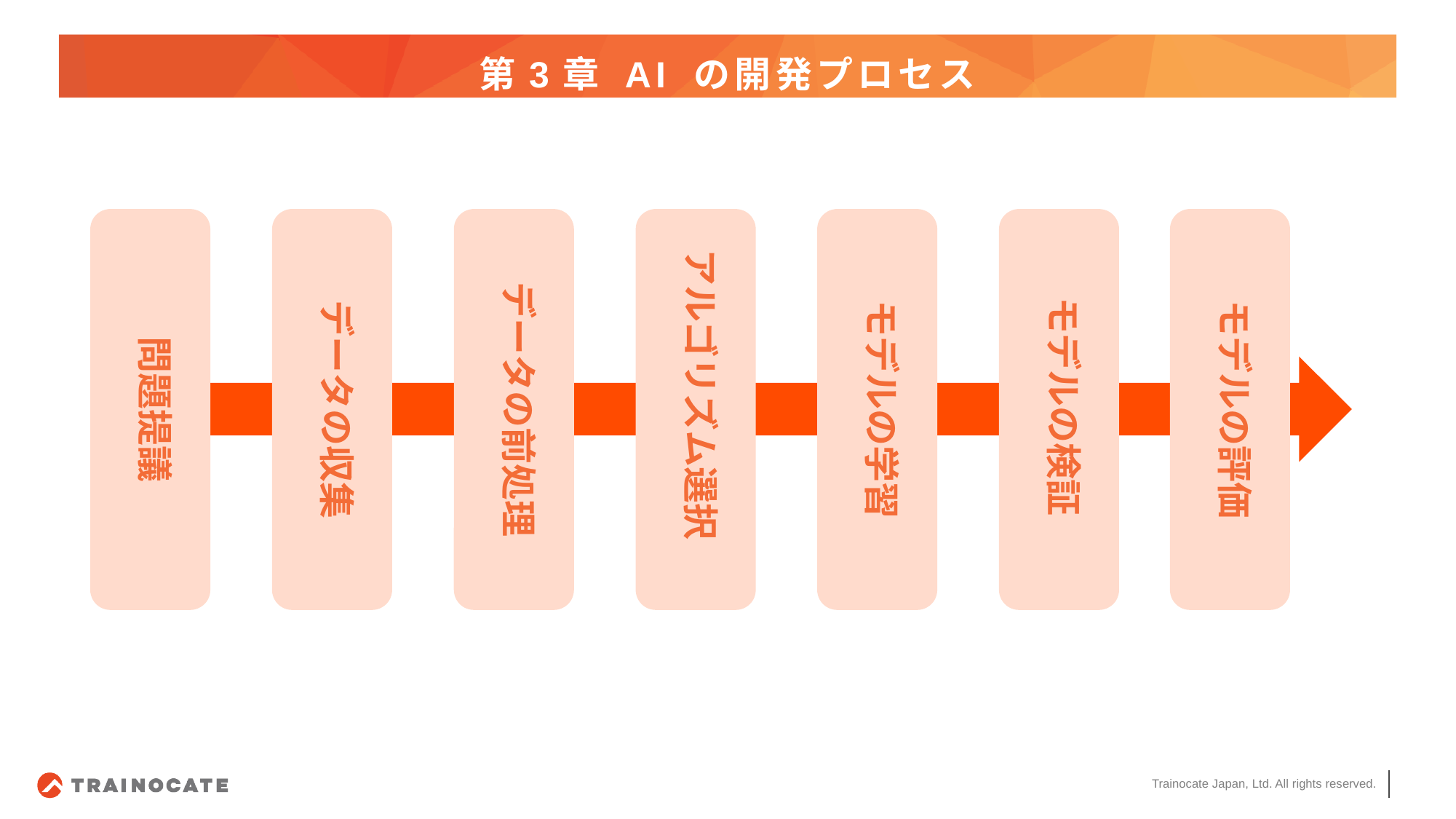

# 第3章 AI の開発プロセス

アルゴリズム選択
データの前処理
モデルの検証
データの収集
モデルの学習
モデルの評価
問題提議